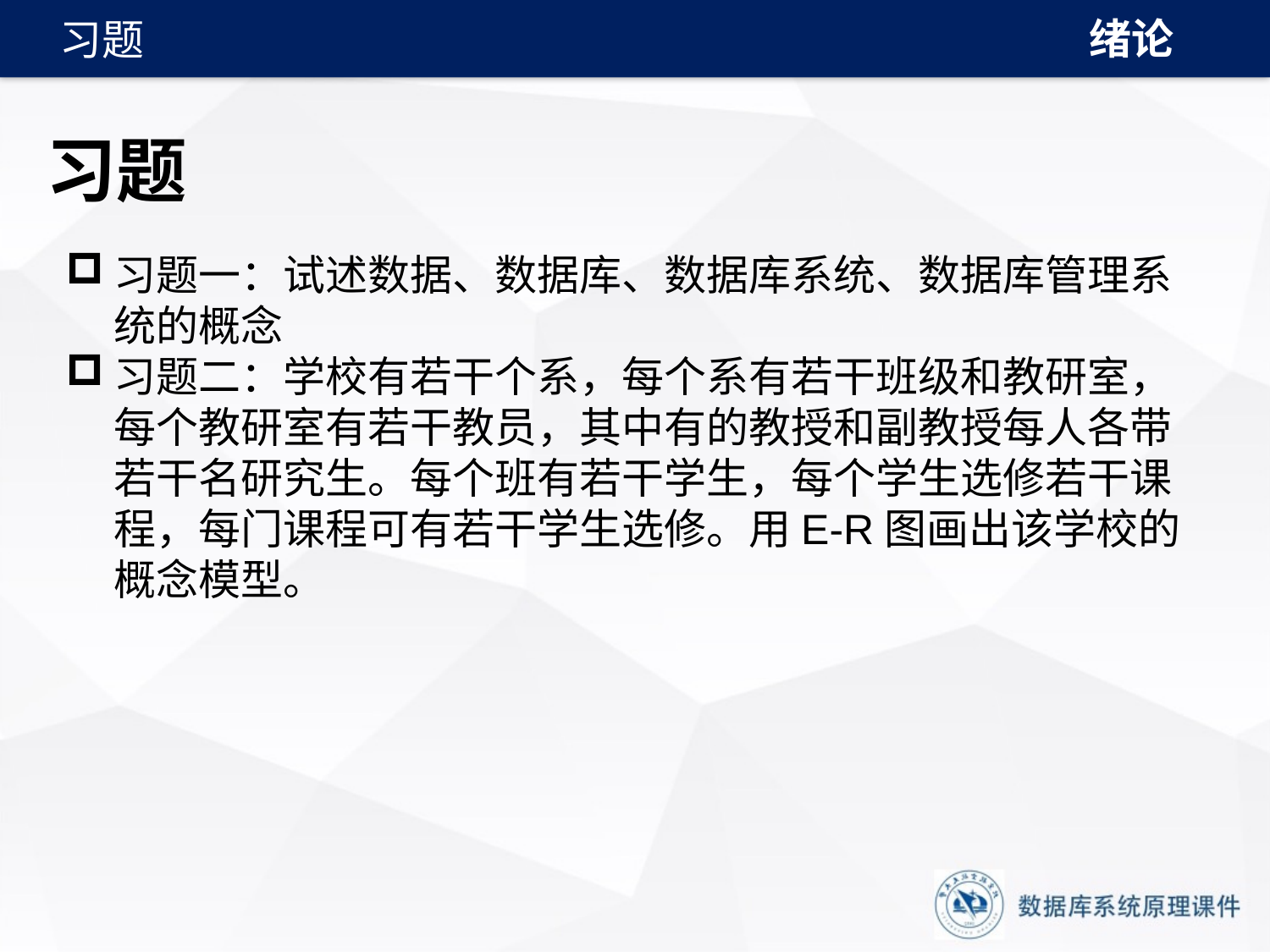

绪论
习题
# 习题
习题一：试述数据、数据库、数据库系统、数据库管理系统的概念
习题二：学校有若干个系，每个系有若干班级和教研室，每个教研室有若干教员，其中有的教授和副教授每人各带若干名研究生。每个班有若干学生，每个学生选修若干课程，每门课程可有若干学生选修。用E-R图画出该学校的概念模型。